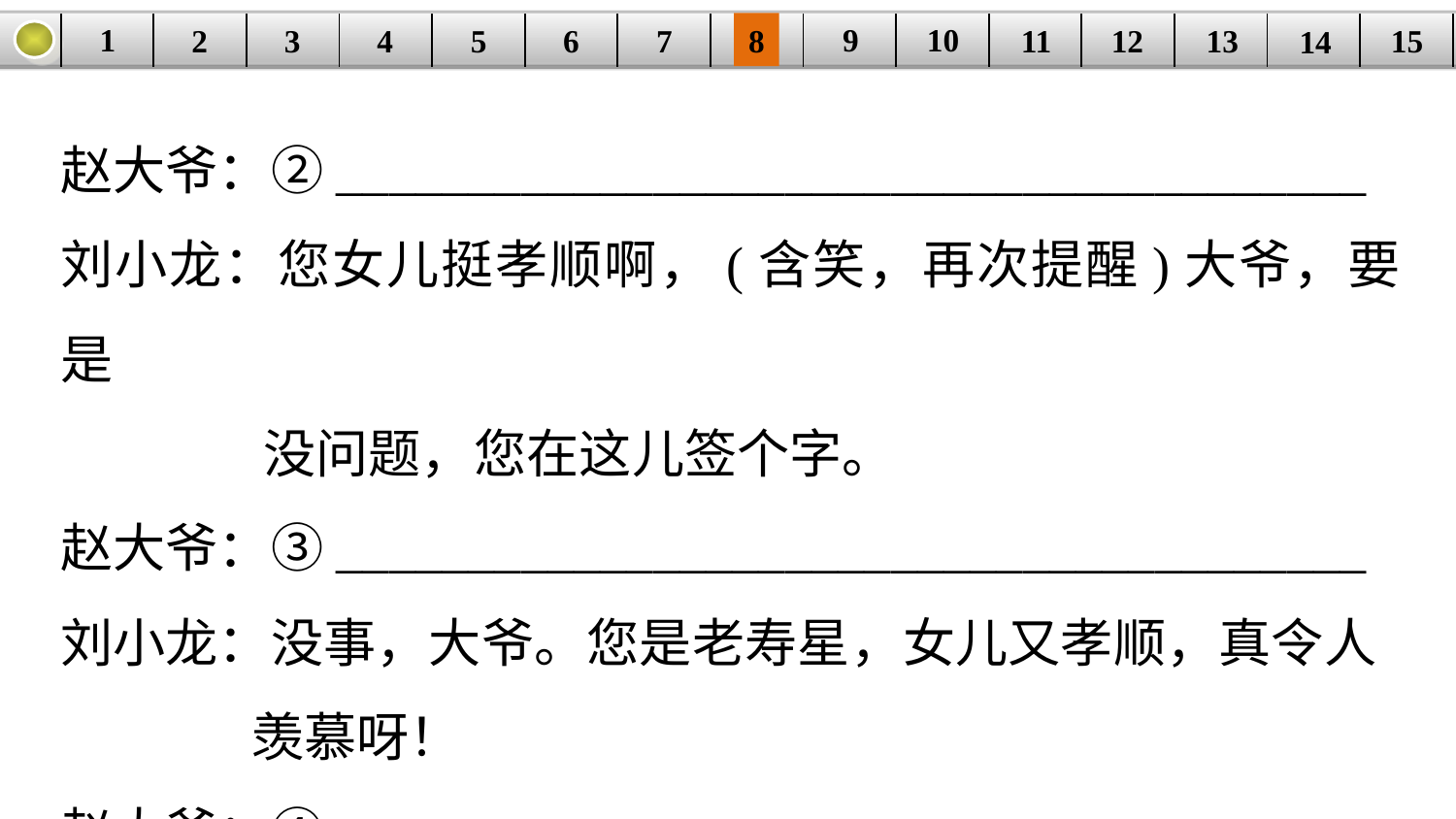

9
10
1
3
4
5
6
8
11
2
12
15
|  |  |  |  |  |  |  |  |  |  |  |  |  |  |  |
| --- | --- | --- | --- | --- | --- | --- | --- | --- | --- | --- | --- | --- | --- | --- |
7
13
14

赵大爷：②_______________________________________
刘小龙：您女儿挺孝顺啊，(含笑，再次提醒)大爷，要是
                没问题，您在这儿签个字。
赵大爷：③_______________________________________
刘小龙：没事，大爷。您是老寿星，女儿又孝顺，真令人
               羡慕呀！
赵大爷：④______________________________________